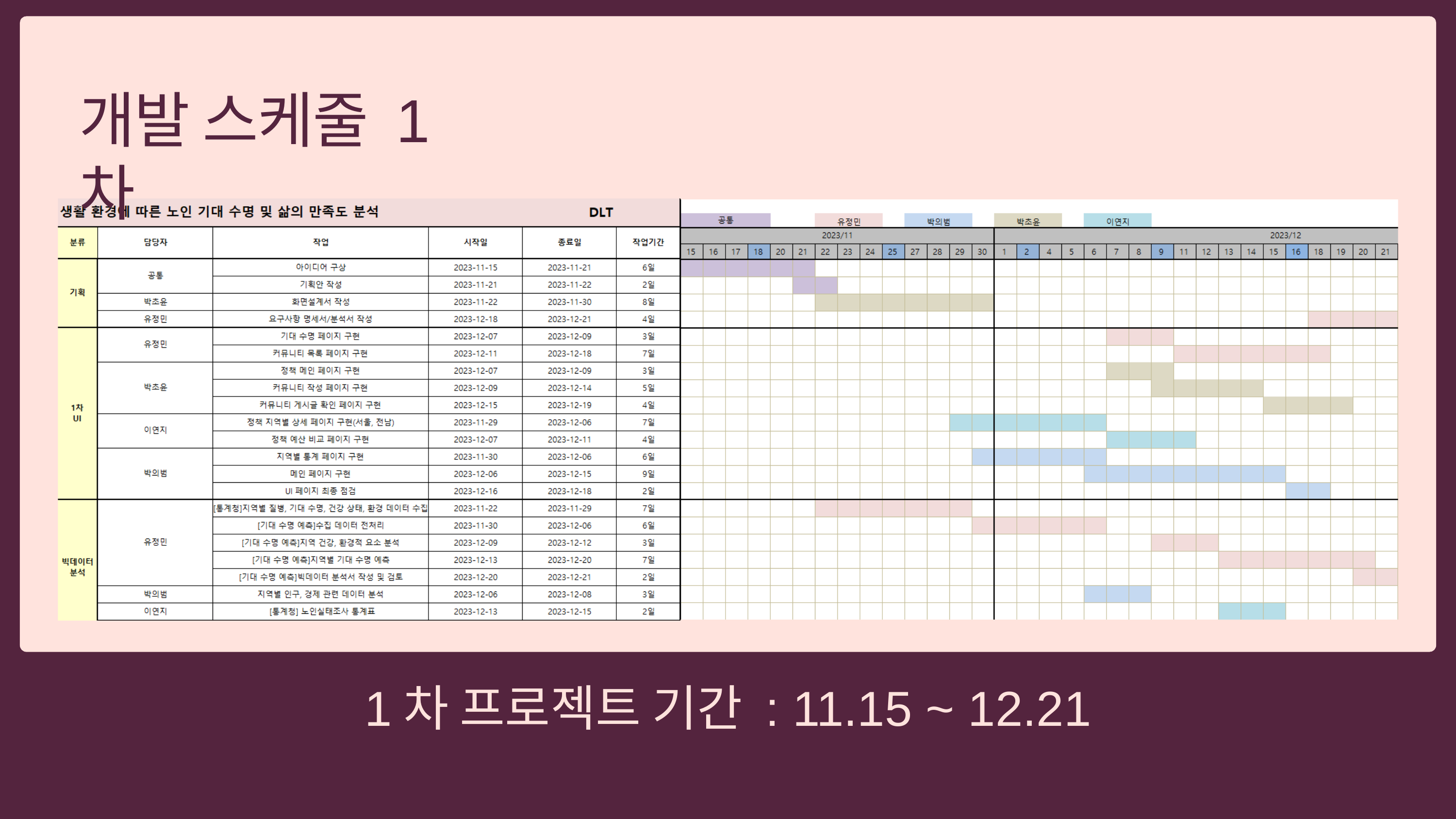

개발 스케줄 1차

1차 프로젝트 기간 : 11.15 ~ 12.21